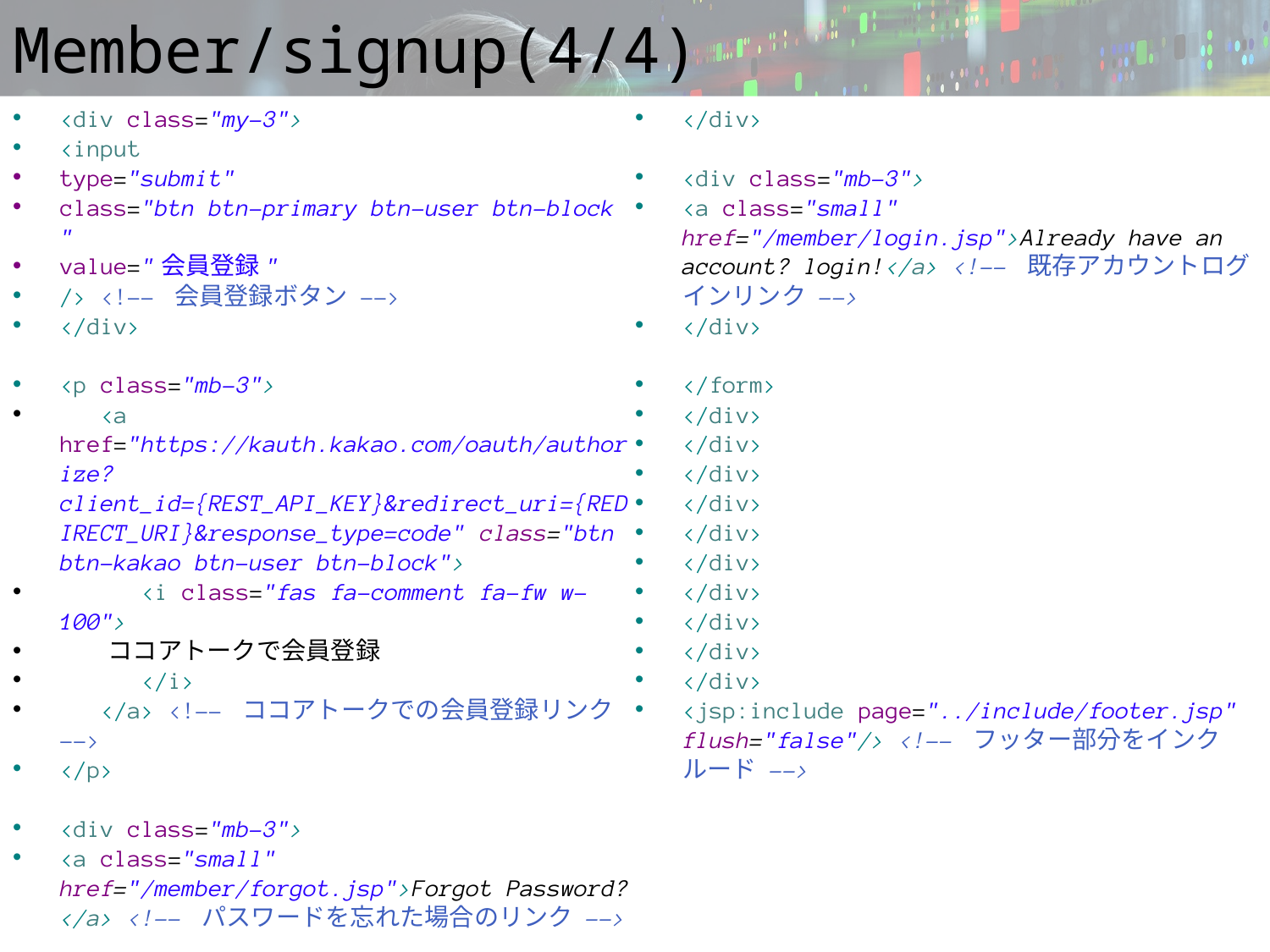

# Member/signup(4/4)
<div class="my-3">
<input
type="submit"
class="btn btn-primary btn-user btn-block "
value="会員登録"
/> <!-- 会員登録ボタン -->
</div>

<p class="mb-3">
   <a href="https://kauth.kakao.com/oauth/authorize?client_id={REST_API_KEY}&redirect_uri={REDIRECT_URI}&response_type=code" class="btn btn-kakao btn-user btn-block">
      <i class="fas fa-comment fa-fw w-100">
      ココアトークで会員登録
      </i>
   </a> <!-- ココアトークでの会員登録リンク -->
</p>

<div class="mb-3">
<a class="small" href="/member/forgot.jsp">Forgot Password?</a> <!-- パスワードを忘れた場合のリンク -->
</div>

<div class="mb-3">
<a class="small" href="/member/login.jsp">Already have an account? login!</a> <!-- 既存アカウントログインリンク -->
</div>

</form>
</div>
</div>
</div>
</div>
</div>
</div>
</div>
</div>
</div>
</div>
<jsp:include page="../include/footer.jsp" flush="false"/> <!-- フッター部分をインクルード -->